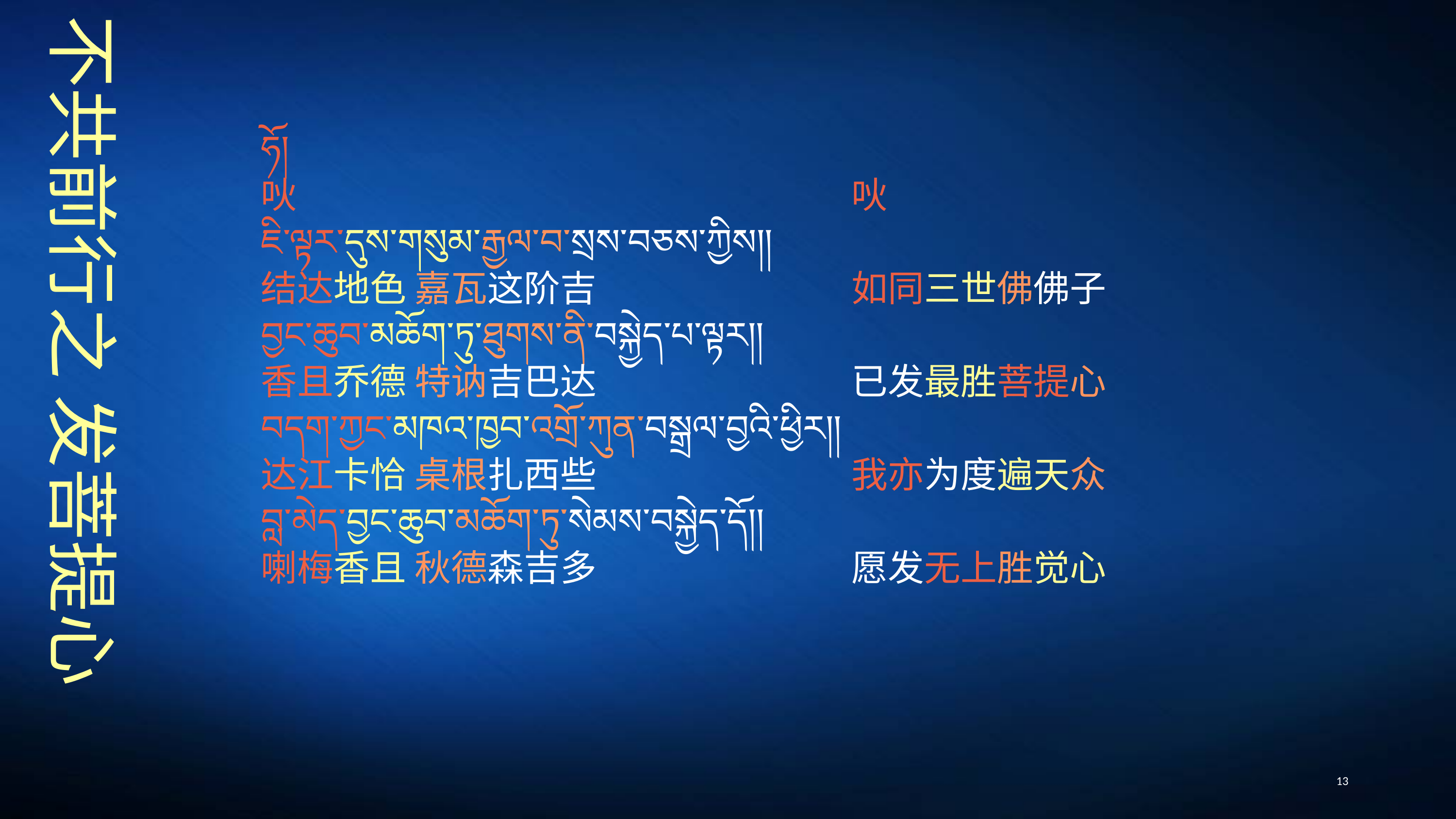

ཧོ།
吙　　　　　　　　　　　　　　　 吙
ཇི་ལྟར་དུས་གསུམ་རྒྱལ་བ་སྲས་བཅས་ཀྱིས།།
结达地色 嘉瓦这阶吉　　　　　　　如同三世佛佛子
བྱང་ཆུབ་མཆོག་ཏུ་ཐུགས་ནི་བསྐྱེད་པ་ལྟར།།
香且乔德 特讷吉巴达　　　　　　　已发最胜菩提心
བདག་ཀྱང་མཁའ་ཁྱབ་འགྲོ་ཀུན་བསྒྲལ་བྱའི་ཕྱིར།།
达江卡恰 桌根扎西些　　　　　　　我亦为度遍天众
བླ་མེད་བྱང་ཆུབ་མཆོག་ཏུ་སེམས་བསྐྱེད་དོ།།
喇梅香且 秋德森吉多　　　　　　　愿发无上胜觉心

# 不共前行之 发菩提心
13